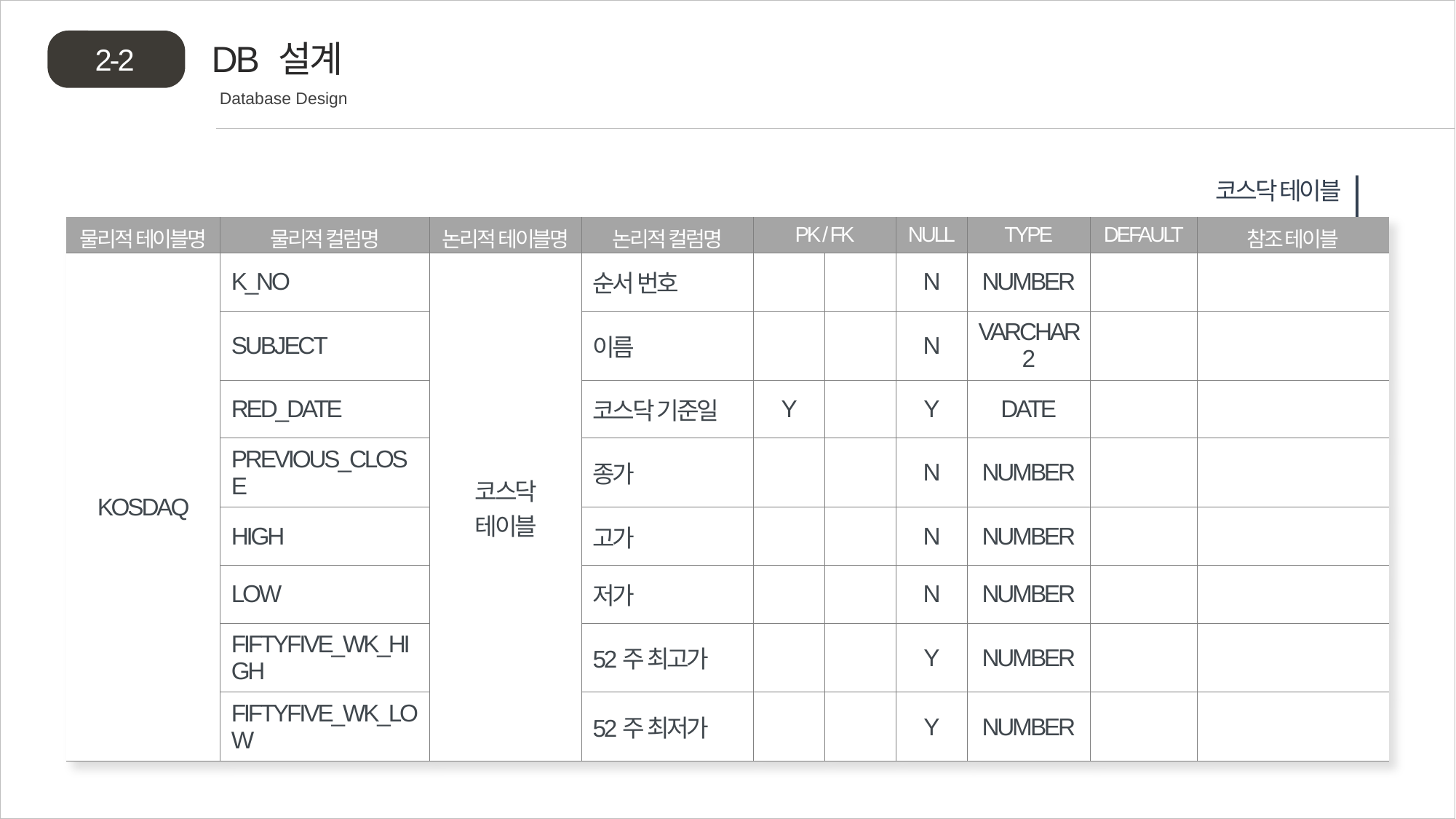

DB 설계
2-2
Database Design
코스닥 테이블
| 물리적 테이블명 | 물리적 컬럼명 | 논리적 테이블명 | 논리적 컬럼명 | PK / FK |  | NULL | TYPE | DEFAULT | 참조 테이블 |
| --- | --- | --- | --- | --- | --- | --- | --- | --- | --- |
| KOSDAQ | K\_NO | 코스닥 테이블 | 순서 번호 |  |  | N | NUMBER |  |  |
|  | SUBJECT |  | 이름 |  |  | N | VARCHAR2 |  |  |
|  | RED\_DATE |  | 코스닥 기준일 | Y |  | Y | DATE |  |  |
|  | PREVIOUS\_CLOSE |  | 종가 |  |  | N | NUMBER |  |  |
|  | HIGH |  | 고가 |  |  | N | NUMBER |  |  |
|  | LOW |  | 저가 |  |  | N | NUMBER |  |  |
|  | FIFTYFIVE\_WK\_HIGH |  | 52주 최고가 |  |  | Y | NUMBER |  |  |
|  | FIFTYFIVE\_WK\_LOW |  | 52주 최저가 |  |  | Y | NUMBER |  |  |